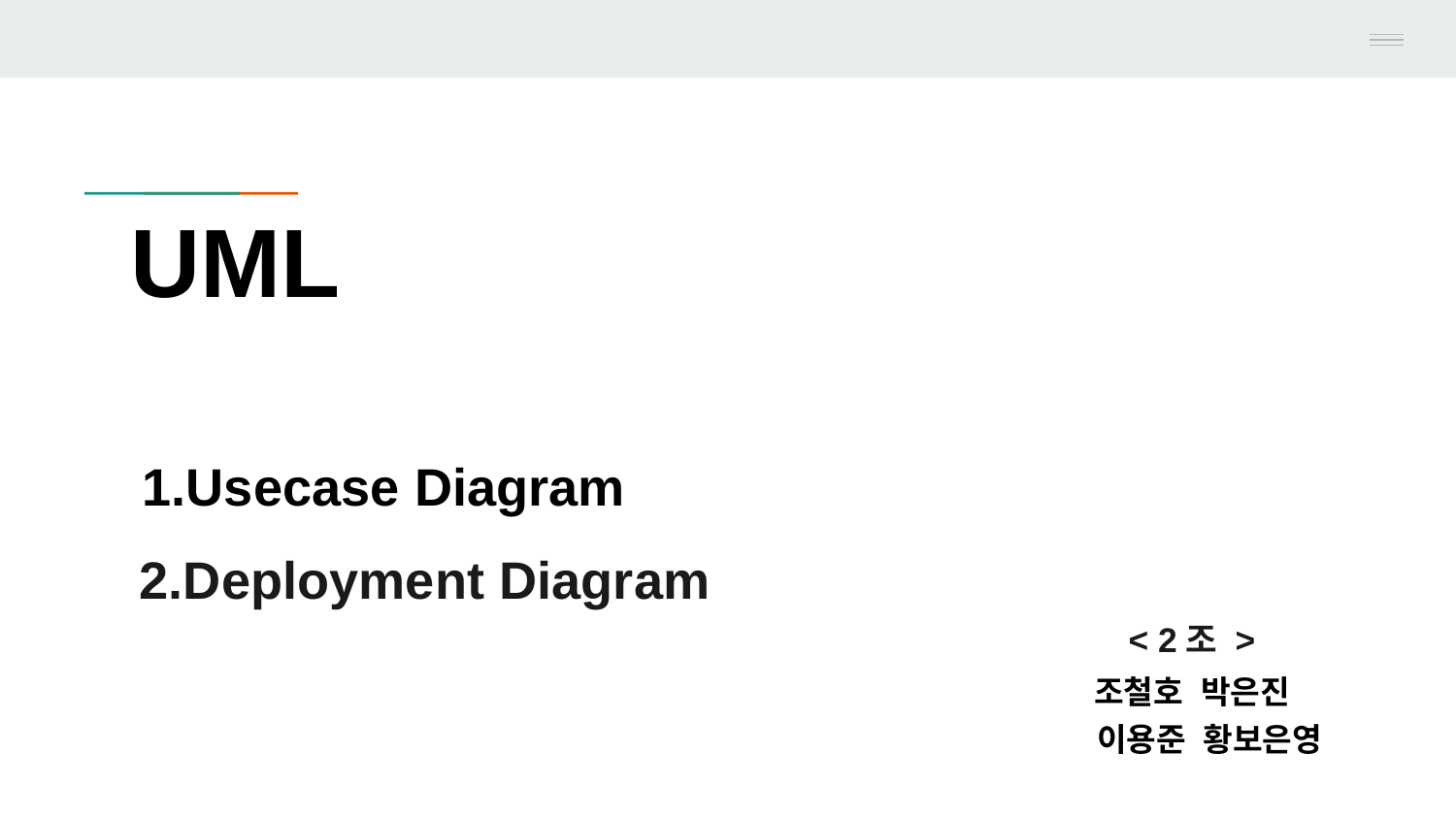

# UML

1.Usecase Diagram
< 2조 >
조철호  박은진
   이용준  황보은영
2.Deployment Diagram